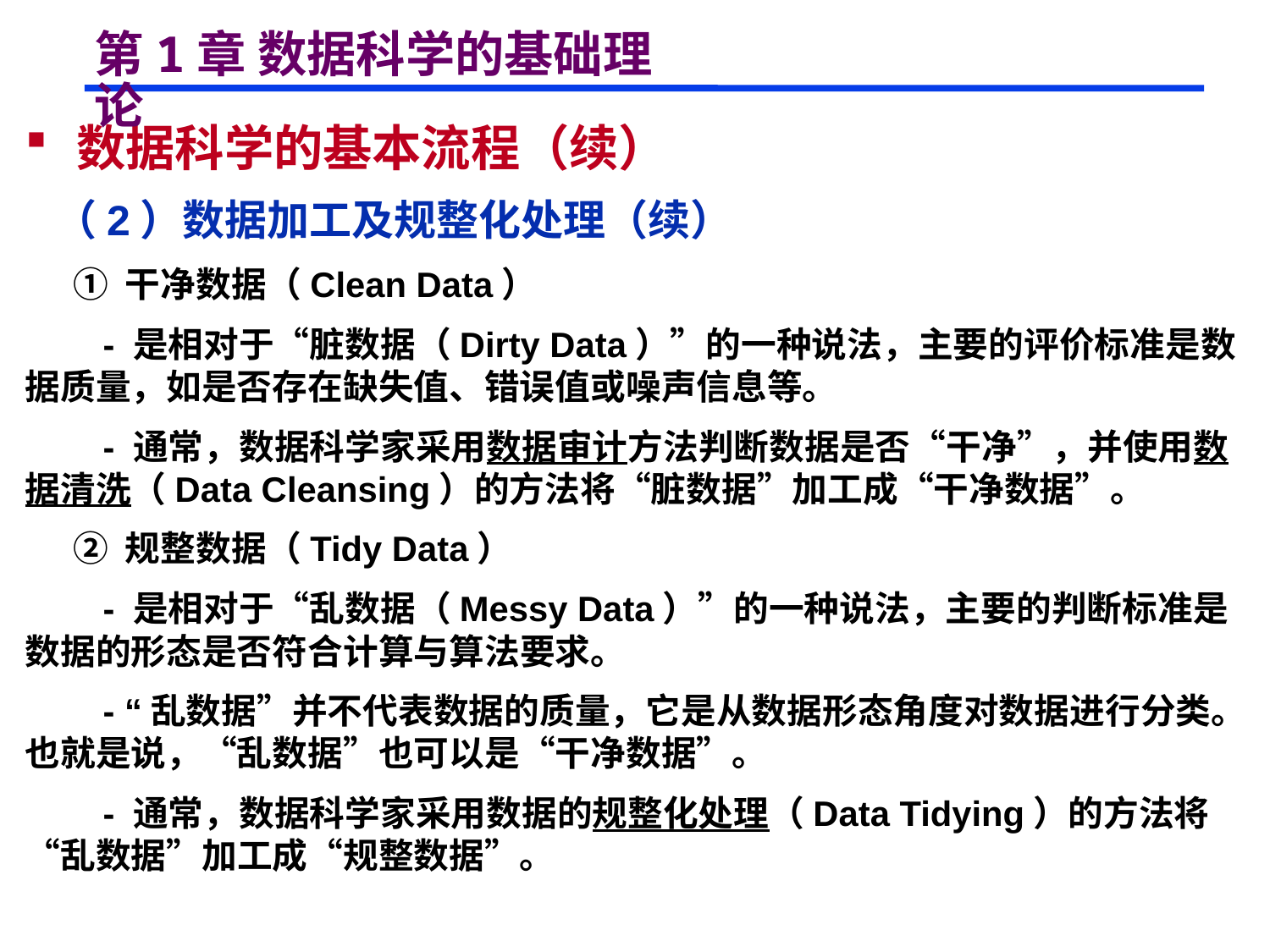

# 第1章 数据科学的基础理论
 数据科学的基本流程（续）
  （2）数据加工及规整化处理（续）
      ① 干净数据（Clean Data）
        - 是相对于“脏数据（Dirty Data）”的一种说法，主要的评价标准是数据质量，如是否存在缺失值、错误值或噪声信息等。
        - 通常，数据科学家采用数据审计方法判断数据是否“干净”，并使用数据清洗（Data Cleansing）的方法将“脏数据”加工成“干净数据”。
      ② 规整数据（Tidy Data）
        - 是相对于“乱数据（Messy Data）”的一种说法，主要的判断标准是数据的形态是否符合计算与算法要求。
        - “乱数据”并不代表数据的质量，它是从数据形态角度对数据进行分类。也就是说，“乱数据”也可以是“干净数据”。
        - 通常，数据科学家采用数据的规整化处理（Data Tidying）的方法将“乱数据”加工成“规整数据”。